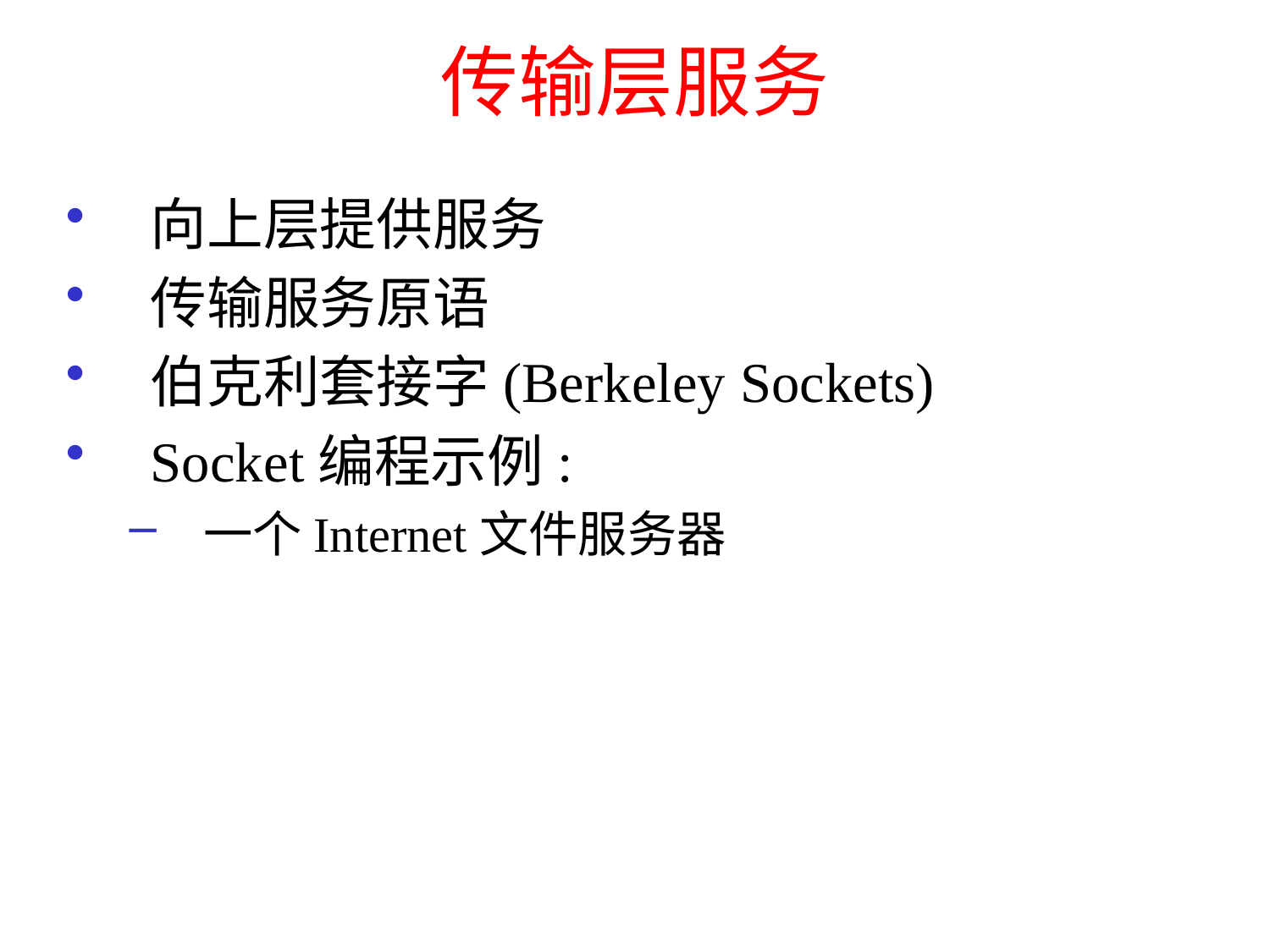

# 传输层服务
向上层提供服务
传输服务原语
伯克利套接字(Berkeley Sockets)
Socket编程示例:
一个Internet文件服务器